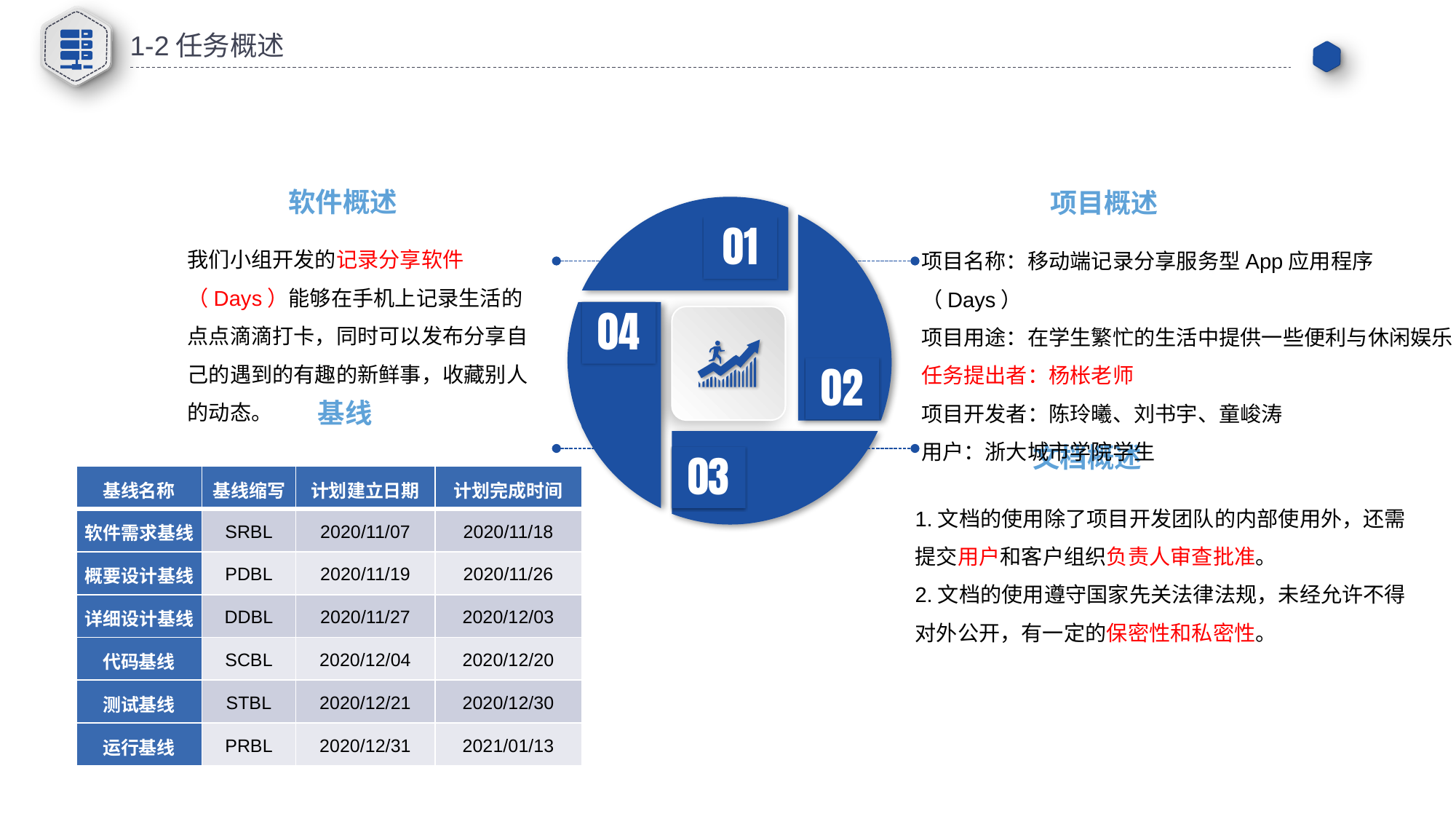

1-2任务概述

软件概述
项目概述

01

02
我们小组开发的记录分享软件（Days）能够在手机上记录生活的点点滴滴打卡，同时可以发布分享自己的遇到的有趣的新鲜事，收藏别人的动态。
项目名称：移动端记录分享服务型App应用程序（Days）
项目用途：在学生繁忙的生活中提供一些便利与休闲娱乐
任务提出者：杨枨老师
项目开发者：陈玲曦、刘书宇、童峻涛
用户：浙大城市学院学生

04

基线

03
文档概述
| 基线名称 | 基线缩写 | 计划建立日期 | 计划完成时间 |
| --- | --- | --- | --- |
| 软件需求基线 | SRBL | 2020/11/07 | 2020/11/18 |
| 概要设计基线 | PDBL | 2020/11/19 | 2020/11/26 |
| 详细设计基线 | DDBL | 2020/11/27 | 2020/12/03 |
| 代码基线 | SCBL | 2020/12/04 | 2020/12/20 |
| 测试基线 | STBL | 2020/12/21 | 2020/12/30 |
| 运行基线 | PRBL | 2020/12/31 | 2021/01/13 |
1.文档的使用除了项目开发团队的内部使用外，还需提交用户和客户组织负责人审查批准。
2.文档的使用遵守国家先关法律法规，未经允许不得对外公开，有一定的保密性和私密性。